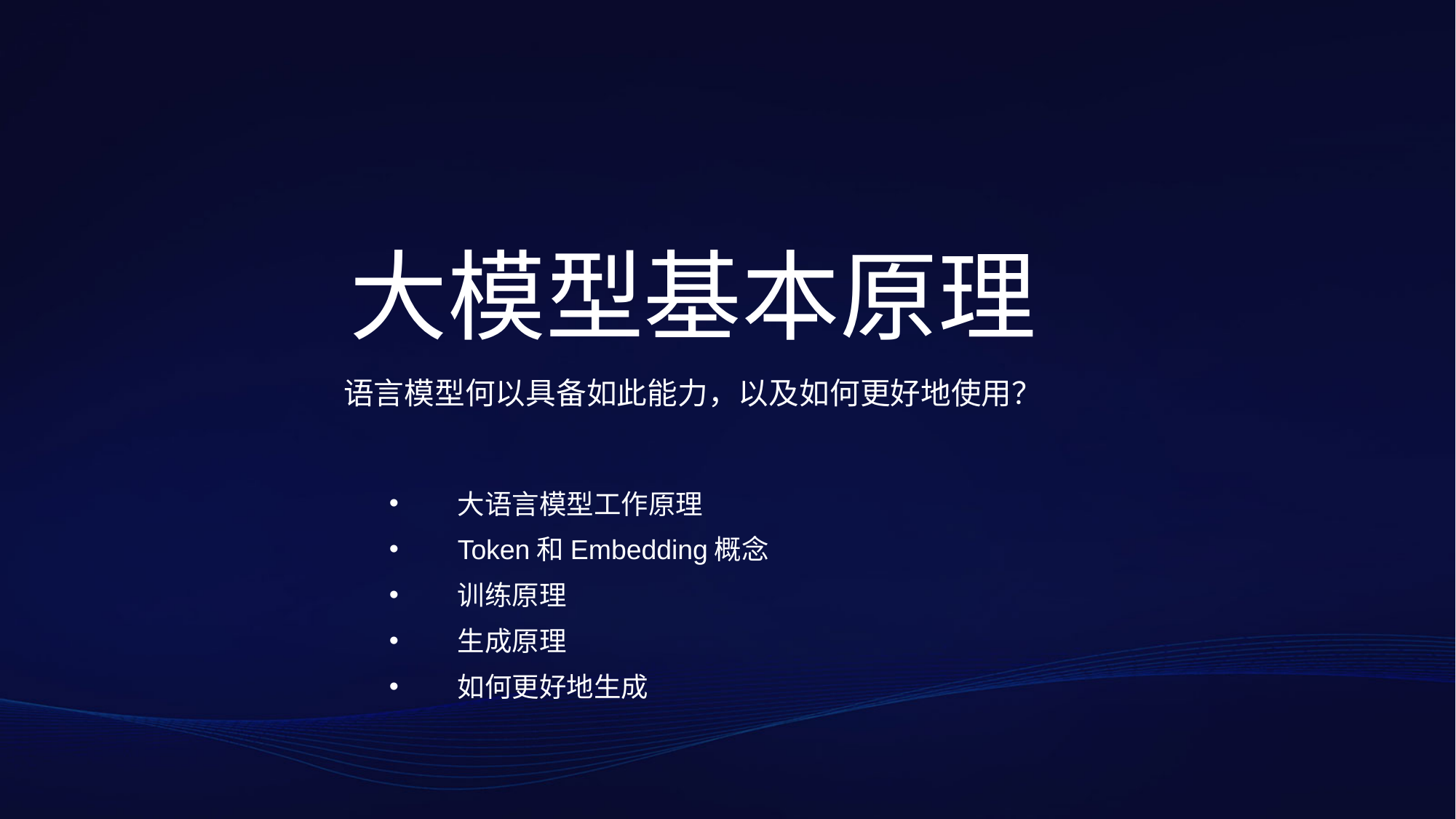

大模型基本原理
语言模型何以具备如此能力，以及如何更好地使用？
大语言模型工作原理
Token和Embedding概念
训练原理
生成原理
如何更好地生成